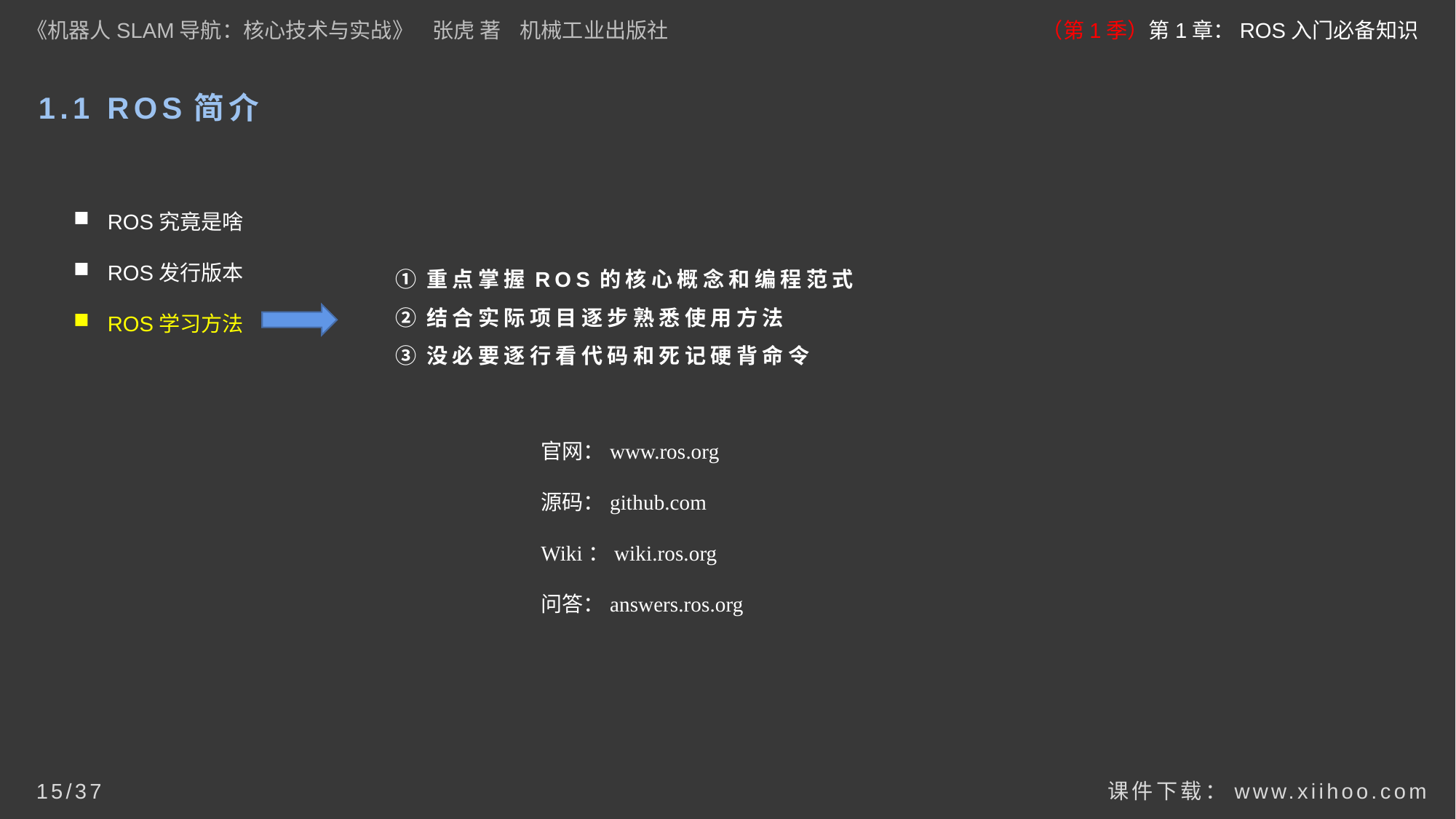

《机器人SLAM导航：核心技术与实战》    张虎 著    机械工业出版社
（第1季）第1章：ROS入门必备知识
# 1.1 ROS简介
ROS究竟是啥
ROS发行版本
ROS学习方法
①重点掌握ROS的核心概念和编程范式
②结合实际项目逐步熟悉使用方法
③没必要逐行看代码和死记硬背命令

官网：www.ros.org
源码：github.com
Wiki：wiki.ros.org
问答：answers.ros.org
课件下载：www.xiihoo.com
15/37